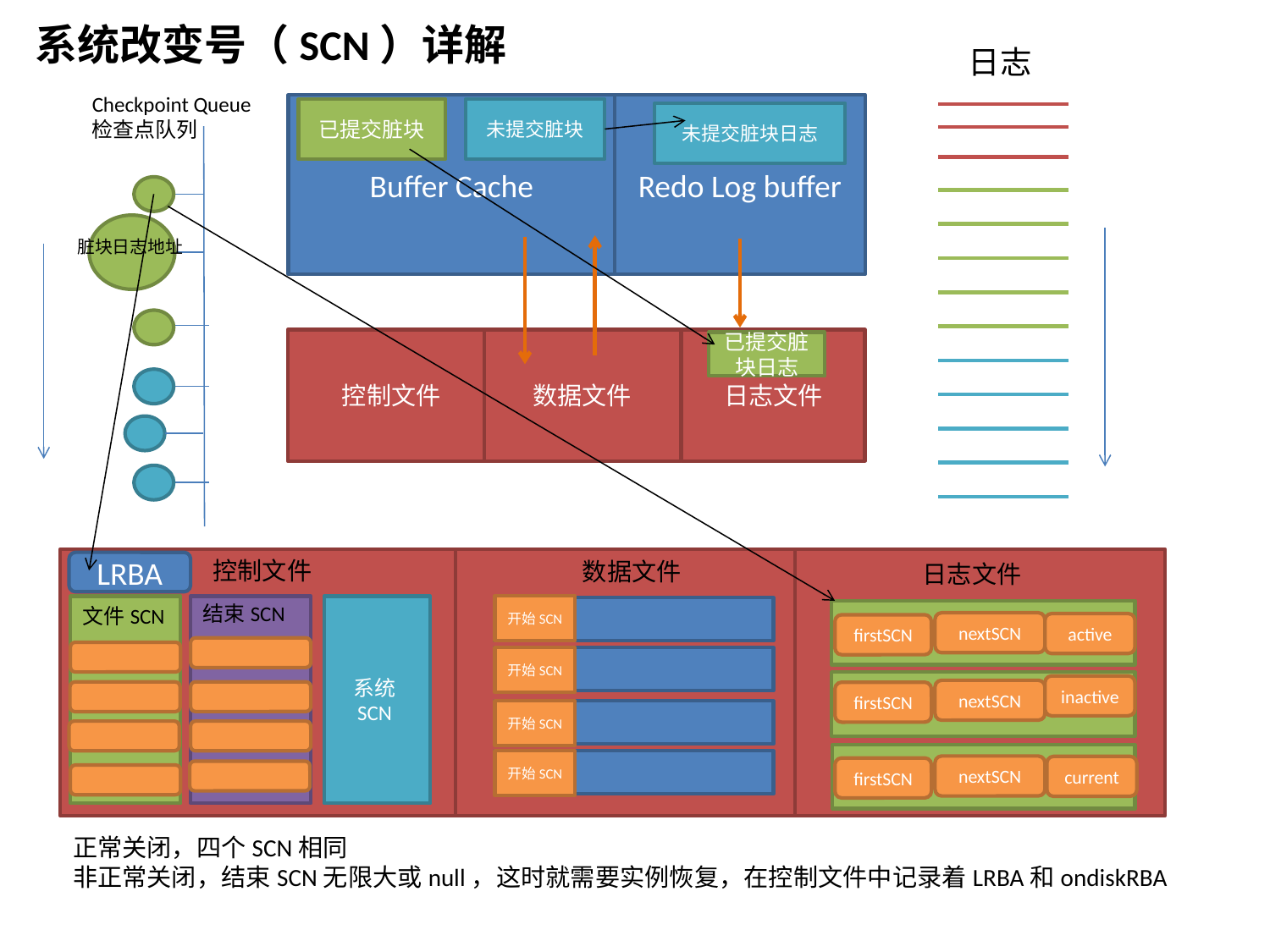

系统改变号（SCN）详解
日志
Checkpoint Queue
检查点队列
Buffer Cache
Redo Log buffer
已提交脏块
未提交脏块
未提交脏块日志
脏块日志地址

 控制文件
数据文件
日志文件
已提交脏块日志

控制文件
结束SCN

文件SCN

系统SCN

数据文件
开始SCN

开始SCN

开始SCN

开始SCN

日志文件

nextSCN
active
firstSCN

inactive
nextSCN
firstSCN

nextSCN
current
firstSCN
LRBA

正常关闭，四个SCN相同
非正常关闭，结束SCN无限大或null，这时就需要实例恢复，在控制文件中记录着LRBA和ondiskRBA